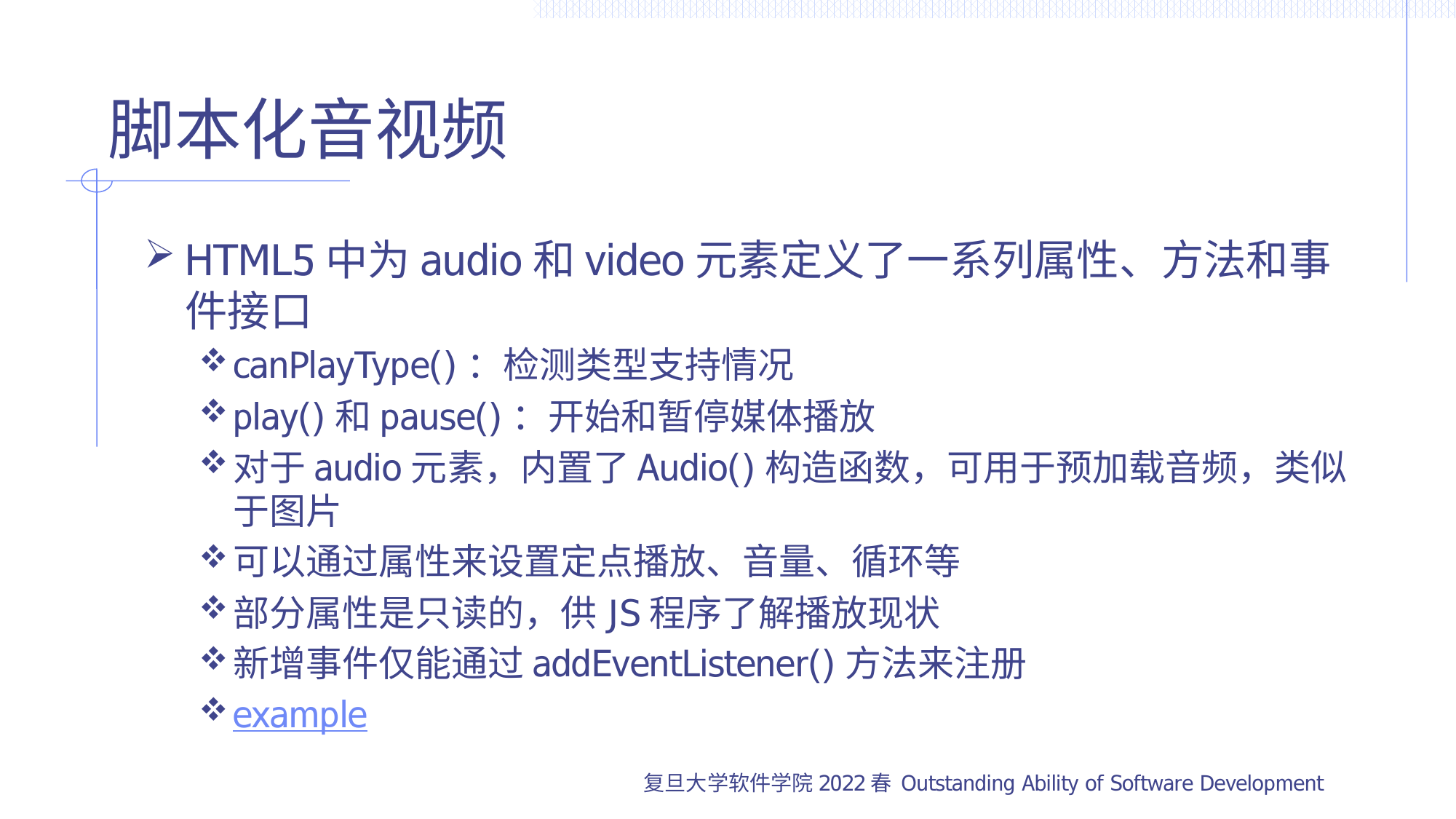

# 脚本化音视频
HTML5中为audio和video元素定义了一系列属性、方法和事件接口
canPlayType()：检测类型支持情况
play()和pause()：开始和暂停媒体播放
对于audio元素，内置了Audio()构造函数，可用于预加载音频，类似于图片
可以通过属性来设置定点播放、音量、循环等
部分属性是只读的，供JS程序了解播放现状
新增事件仅能通过addEventListener()方法来注册
example